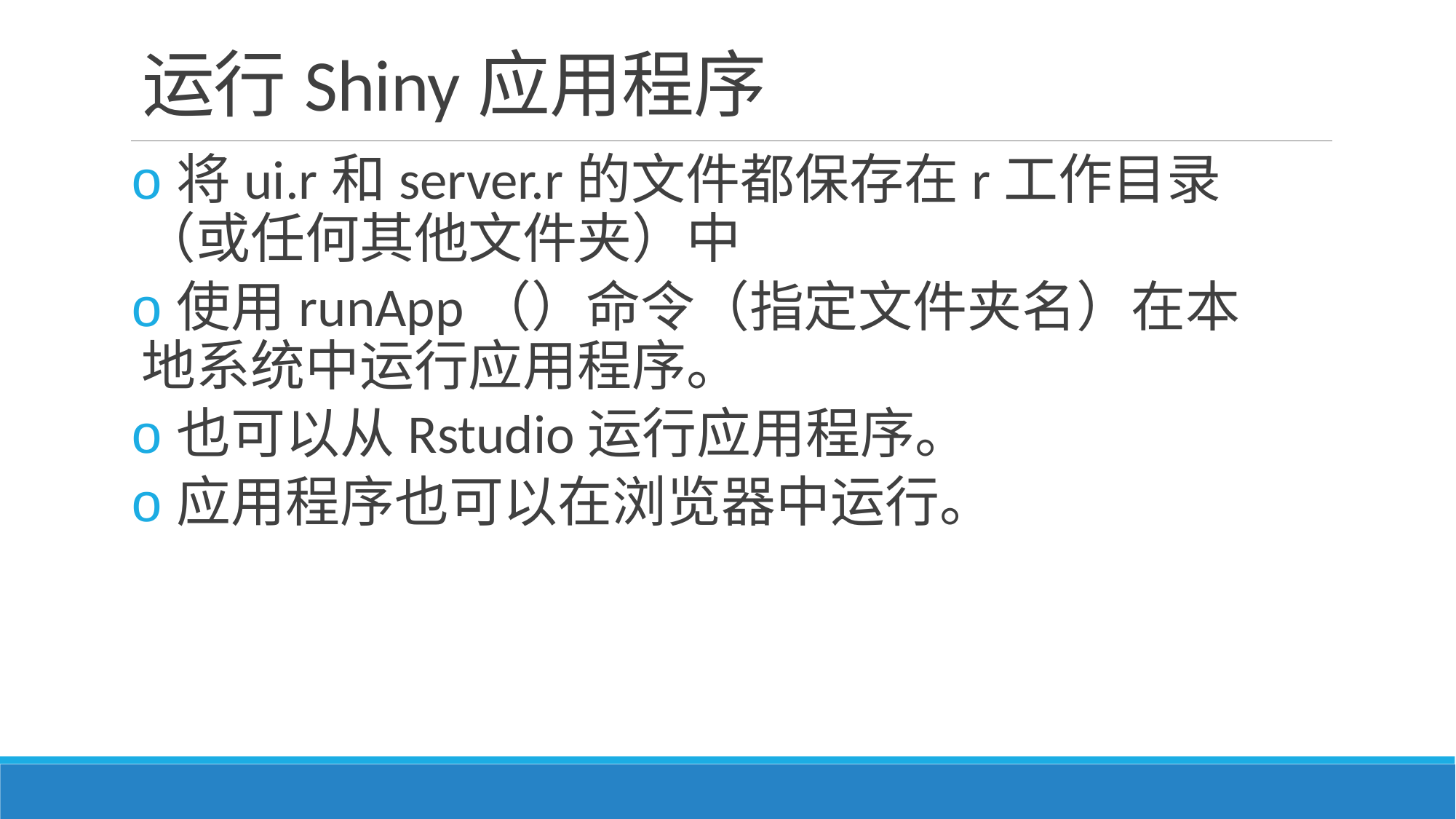

# 运行Shiny应用程序
o将ui.r和server.r的文件都保存在r工作目录（或任何其他文件夹）中
o使用runApp（）命令（指定文件夹名）在本地系统中运行应用程序。
o也可以从Rstudio运行应用程序。
o应用程序也可以在浏览器中运行。